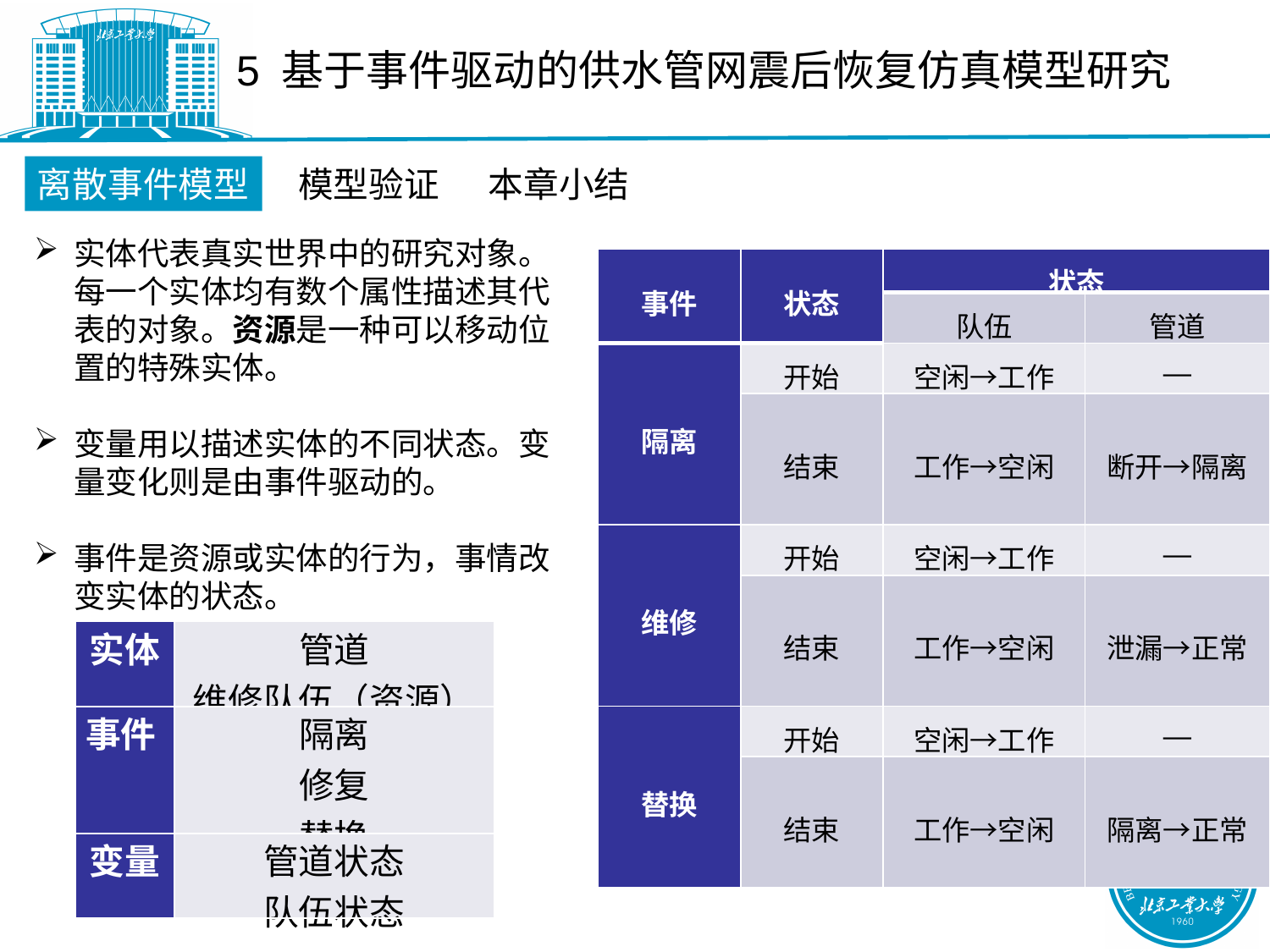

5 基于事件驱动的供水管网震后恢复仿真模型研究
离散事件模型
模型验证
本章小结
实体代表真实世界中的研究对象。每一个实体均有数个属性描述其代表的对象。资源是一种可以移动位置的特殊实体。

变量用以描述实体的不同状态。变量变化则是由事件驱动的。

事件是资源或实体的行为，事情改变实体的状态。
| 事件 | 状态 | 状态 |  |
| --- | --- | --- | --- |
|  |  | 队伍 | 管道 |
| 隔离 | 开始 | 空闲→工作 | — |
|  | 结束 | 工作→空闲 | 断开→隔离 |
| 维修 | 开始 | 空闲→工作 | — |
|  | 结束 | 工作→空闲 | 泄漏→正常 |
| 替换 | 开始 | 空闲→工作 | — |
|  | 结束 | 工作→空闲 | 隔离→正常 |
| 实体 | 管道 维修队伍（资源） |
| --- | --- |
| 事件 | 隔离 修复 替换 |
| 变量 | 管道状态 队伍状态 |